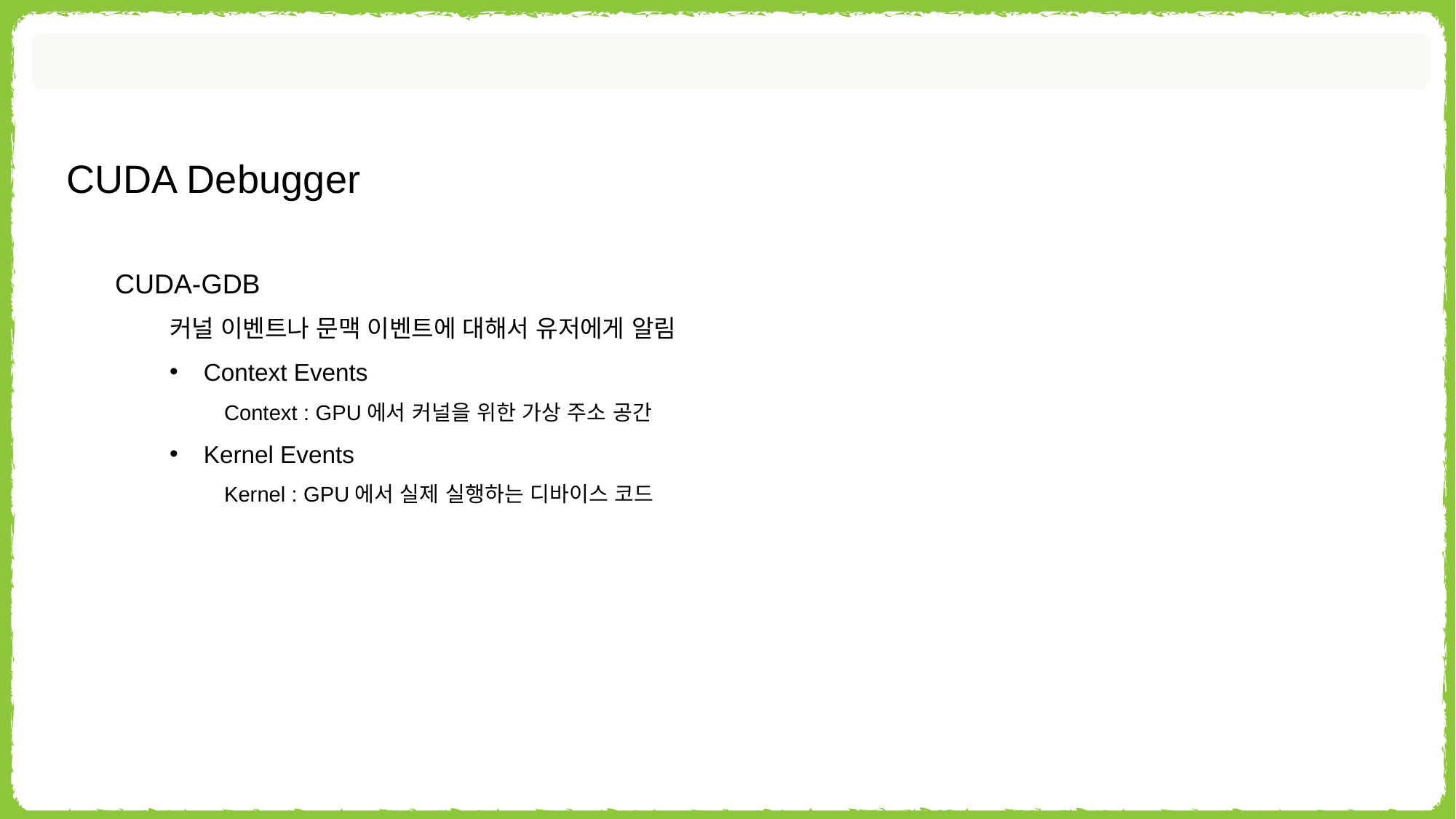

CUDA Debugger
CUDA-GDB
커널 이벤트나 문맥 이벤트에 대해서 유저에게 알림
Context Events
Context : GPU에서 커널을 위한 가상 주소 공간
Kernel Events
Kernel : GPU에서 실제 실행하는 디바이스 코드